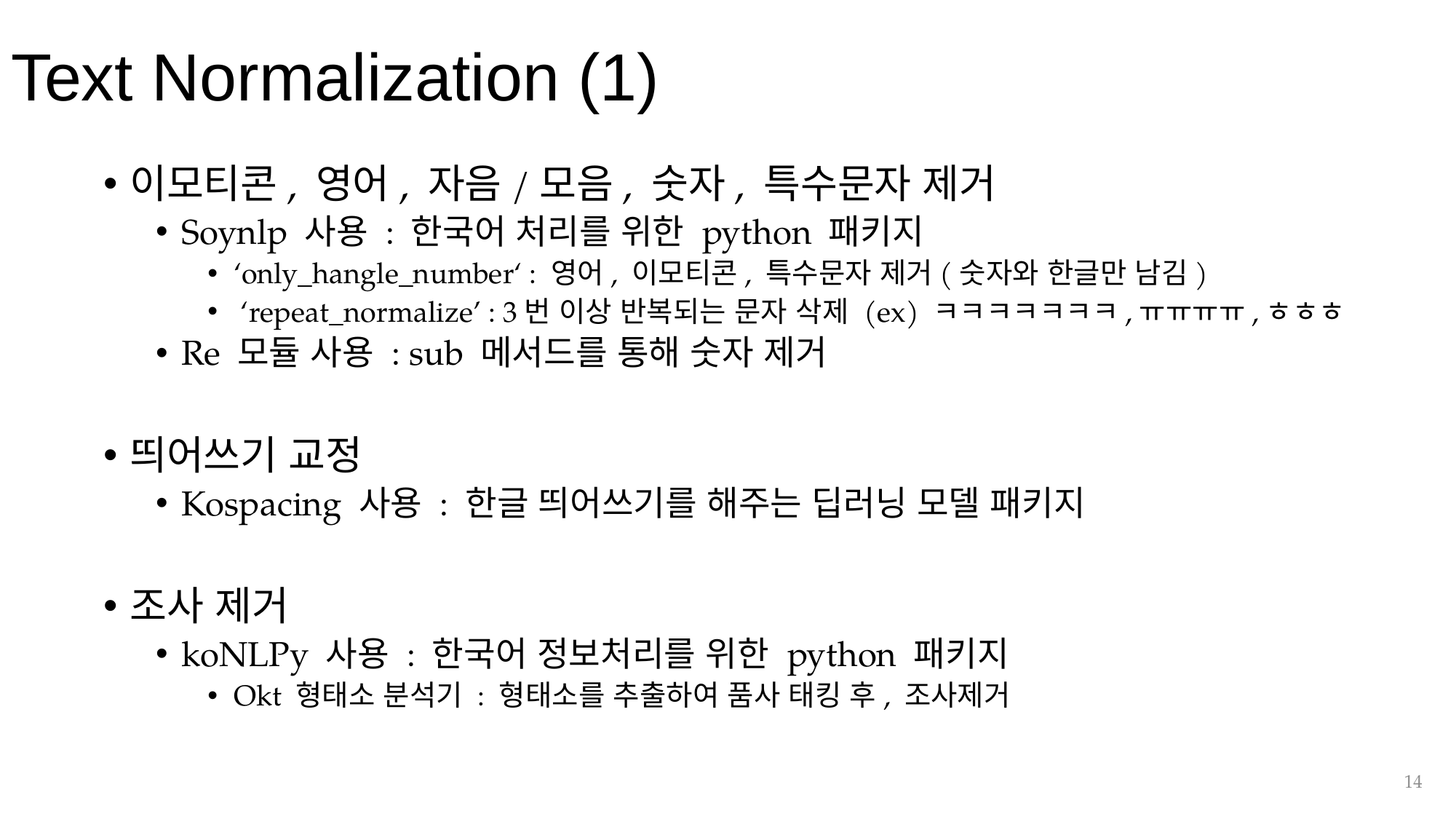

# Text Normalization (1)
이모티콘, 영어, 자음/모음, 숫자, 특수문자 제거
Soynlp 사용 : 한국어 처리를 위한 python 패키지
‘only_hangle_number‘ : 영어, 이모티콘, 특수문자 제거(숫자와 한글만 남김)
 ‘repeat_normalize’ : 3번 이상 반복되는 문자 삭제 (ex) ㅋㅋㅋㅋㅋㅋㅋ,ㅠㅠㅠㅠ,ㅎㅎㅎ
Re 모듈 사용 : sub 메서드를 통해 숫자 제거

띄어쓰기 교정
Kospacing 사용 : 한글 띄어쓰기를 해주는 딥러닝 모델 패키지

조사 제거
koNLPy 사용 : 한국어 정보처리를 위한 python 패키지
Okt 형태소 분석기 : 형태소를 추출하여 품사 태킹 후, 조사제거

14